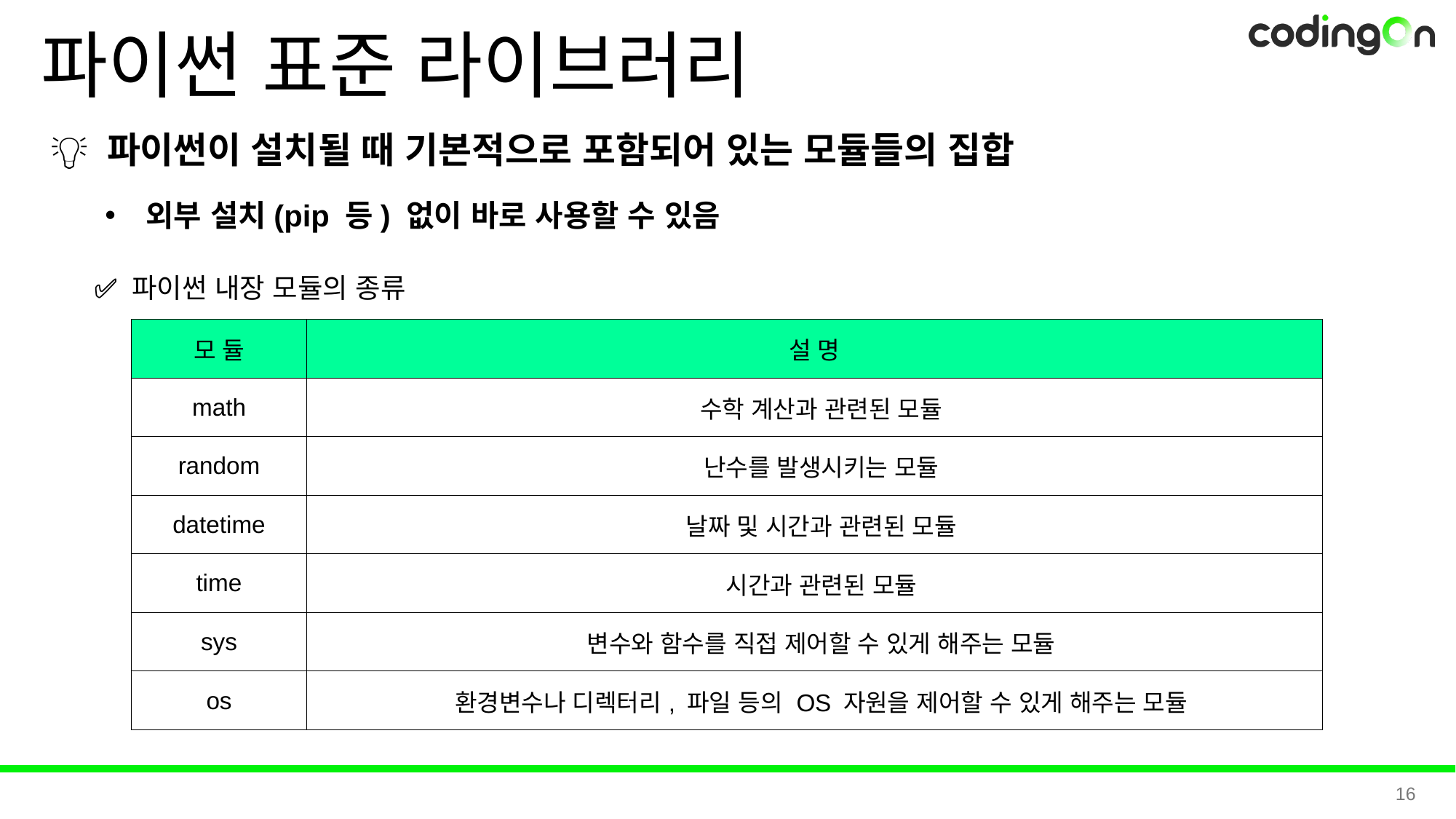

# 파이썬 표준 라이브러리
💡 파이썬이 설치될 때 기본적으로 포함되어 있는 모듈들의 집합
외부 설치(pip 등) 없이 바로 사용할 수 있음
✅ 파이썬 내장 모듈의 종류
| 모 듈 | 설 명 |
| --- | --- |
| math | 수학 계산과 관련된 모듈 |
| random | 난수를 발생시키는 모듈 |
| datetime | 날짜 및 시간과 관련된 모듈 |
| time | 시간과 관련된 모듈 |
| sys | 변수와 함수를 직접 제어할 수 있게 해주는 모듈 |
| os | 환경변수나 디렉터리, 파일 등의 OS 자원을 제어할 수 있게 해주는 모듈 |
16